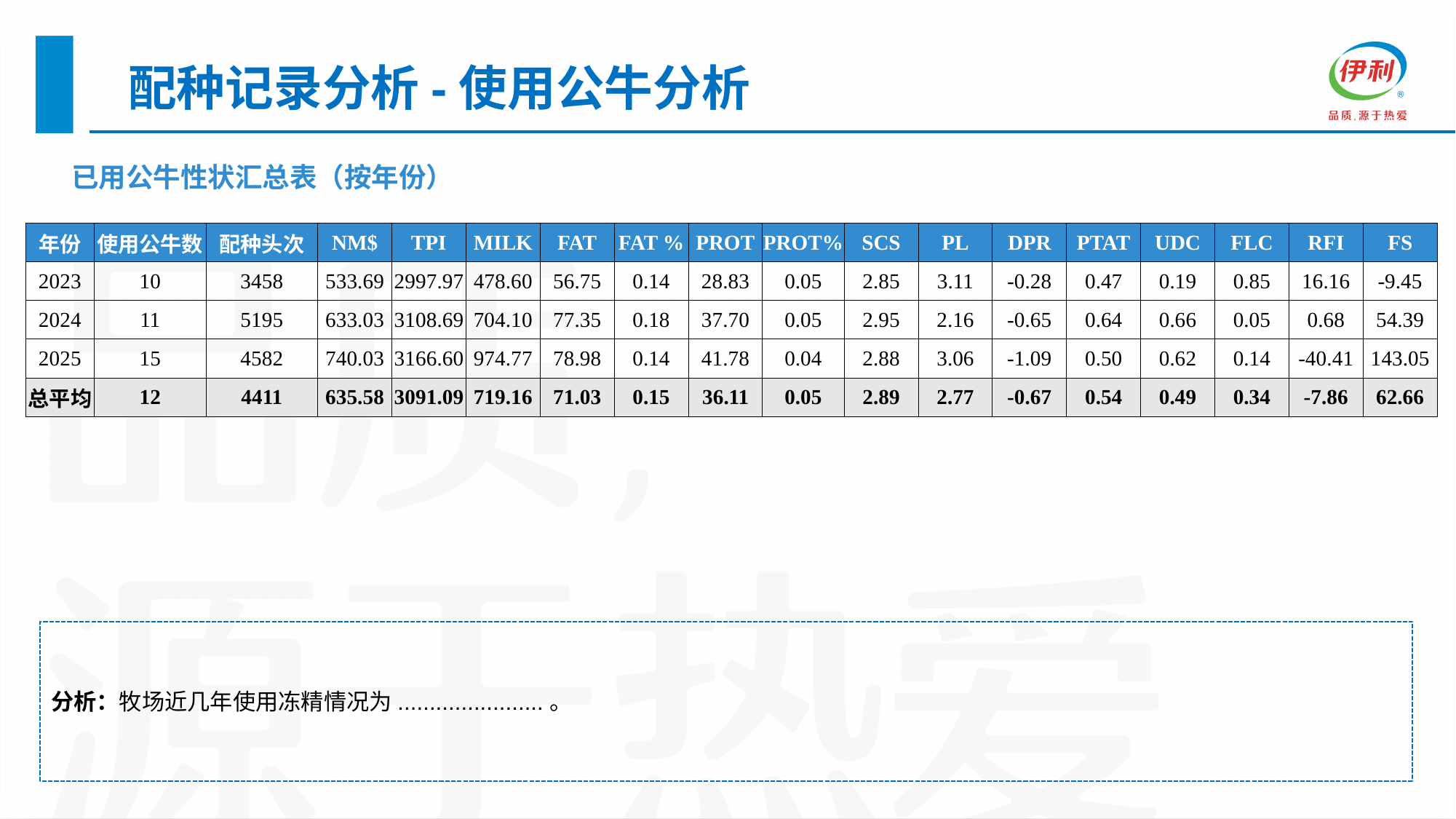

配种记录分析-使用公牛分析
| 已用公牛性状汇总表（按年份） |
| --- |
| 年份 | 使用公牛数 | 配种头次 | NM$ | TPI | MILK | FAT | FAT % | PROT | PROT% | SCS | PL | DPR | PTAT | UDC | FLC | RFI | FS |
| --- | --- | --- | --- | --- | --- | --- | --- | --- | --- | --- | --- | --- | --- | --- | --- | --- | --- |
| 2023 | 10 | 3458 | 533.69 | 2997.97 | 478.60 | 56.75 | 0.14 | 28.83 | 0.05 | 2.85 | 3.11 | -0.28 | 0.47 | 0.19 | 0.85 | 16.16 | -9.45 |
| 2024 | 11 | 5195 | 633.03 | 3108.69 | 704.10 | 77.35 | 0.18 | 37.70 | 0.05 | 2.95 | 2.16 | -0.65 | 0.64 | 0.66 | 0.05 | 0.68 | 54.39 |
| 2025 | 15 | 4582 | 740.03 | 3166.60 | 974.77 | 78.98 | 0.14 | 41.78 | 0.04 | 2.88 | 3.06 | -1.09 | 0.50 | 0.62 | 0.14 | -40.41 | 143.05 |
| 总平均 | 12 | 4411 | 635.58 | 3091.09 | 719.16 | 71.03 | 0.15 | 36.11 | 0.05 | 2.89 | 2.77 | -0.67 | 0.54 | 0.49 | 0.34 | -7.86 | 62.66 |
分析：牧场近几年使用冻精情况为.......................。